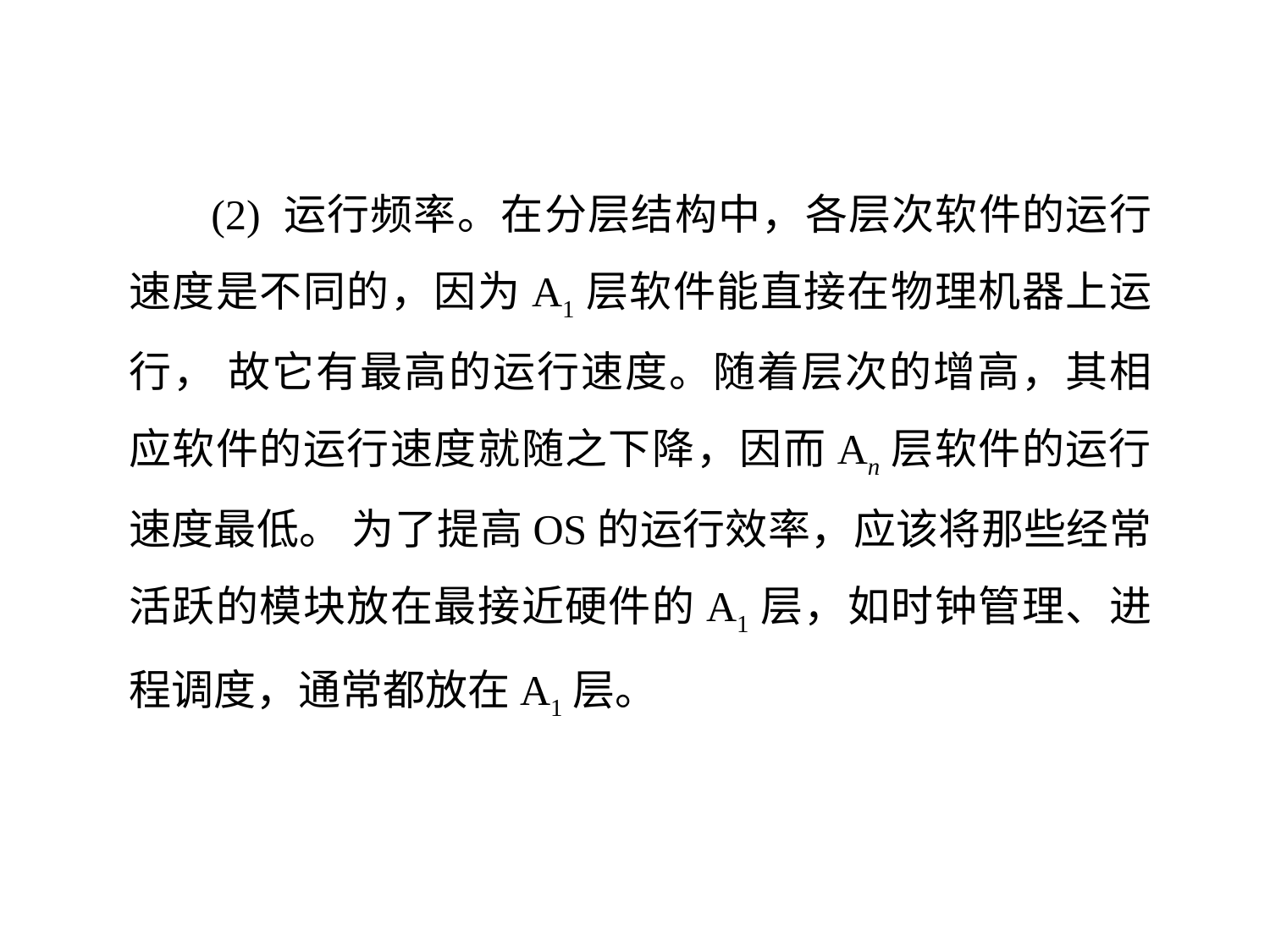

(2) 运行频率。在分层结构中，各层次软件的运行速度是不同的，因为A1层软件能直接在物理机器上运行， 故它有最高的运行速度。随着层次的增高，其相应软件的运行速度就随之下降，因而An层软件的运行速度最低。 为了提高OS的运行效率，应该将那些经常活跃的模块放在最接近硬件的A1层，如时钟管理、进程调度，通常都放在A1层。